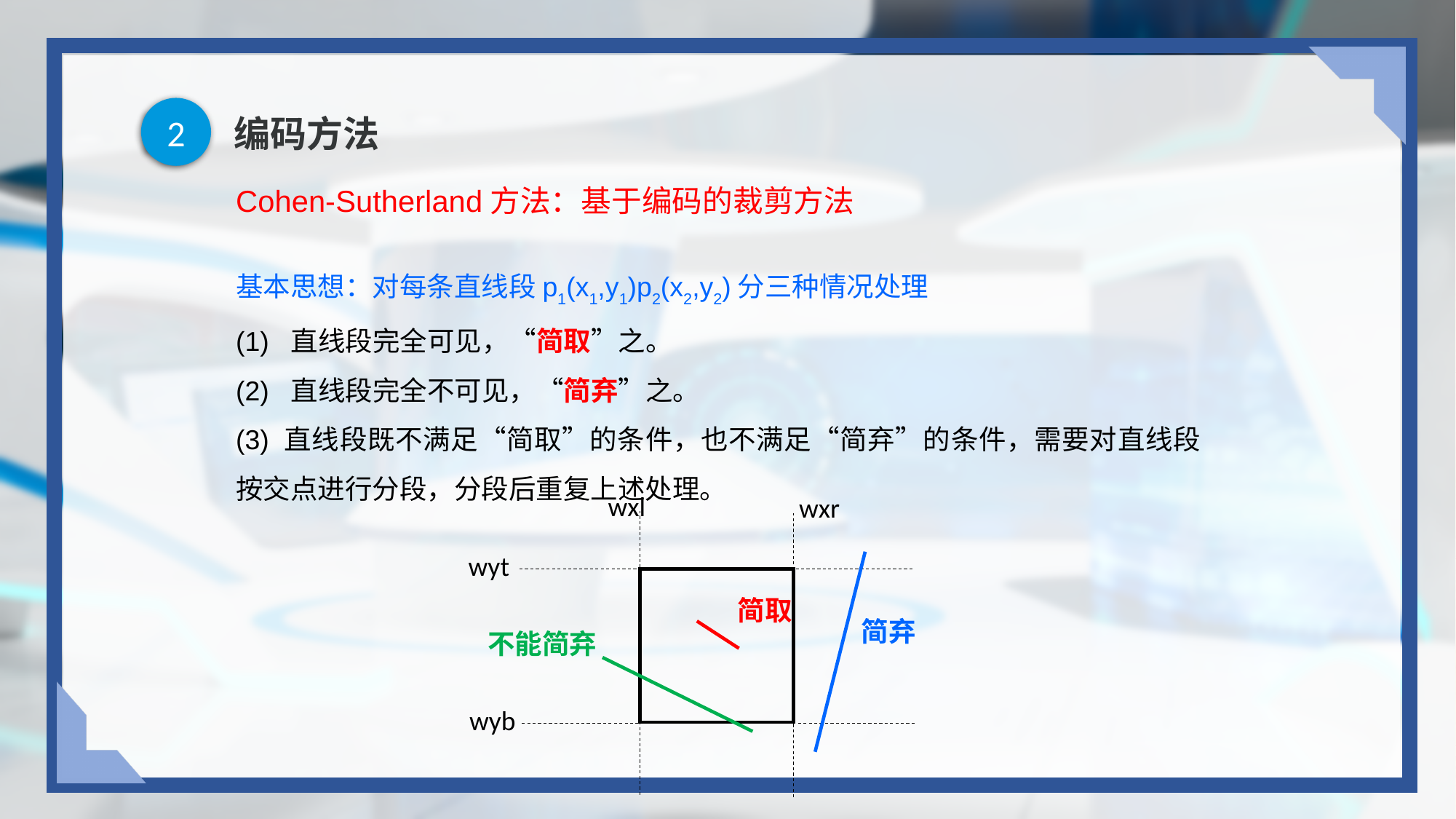

2
# 编码方法
Cohen-Sutherland方法：基于编码的裁剪方法
基本思想：对每条直线段p1(x1,y1)p2(x2,y2)分三种情况处理
(1)  直线段完全可见，“简取”之。
(2)  直线段完全不可见，“简弃”之。
(3) 直线段既不满足“简取”的条件，也不满足“简弃”的条件，需要对直线段按交点进行分段，分段后重复上述处理。

wxl
wxr
wyt

简取
简弃
不能简弃
wyb